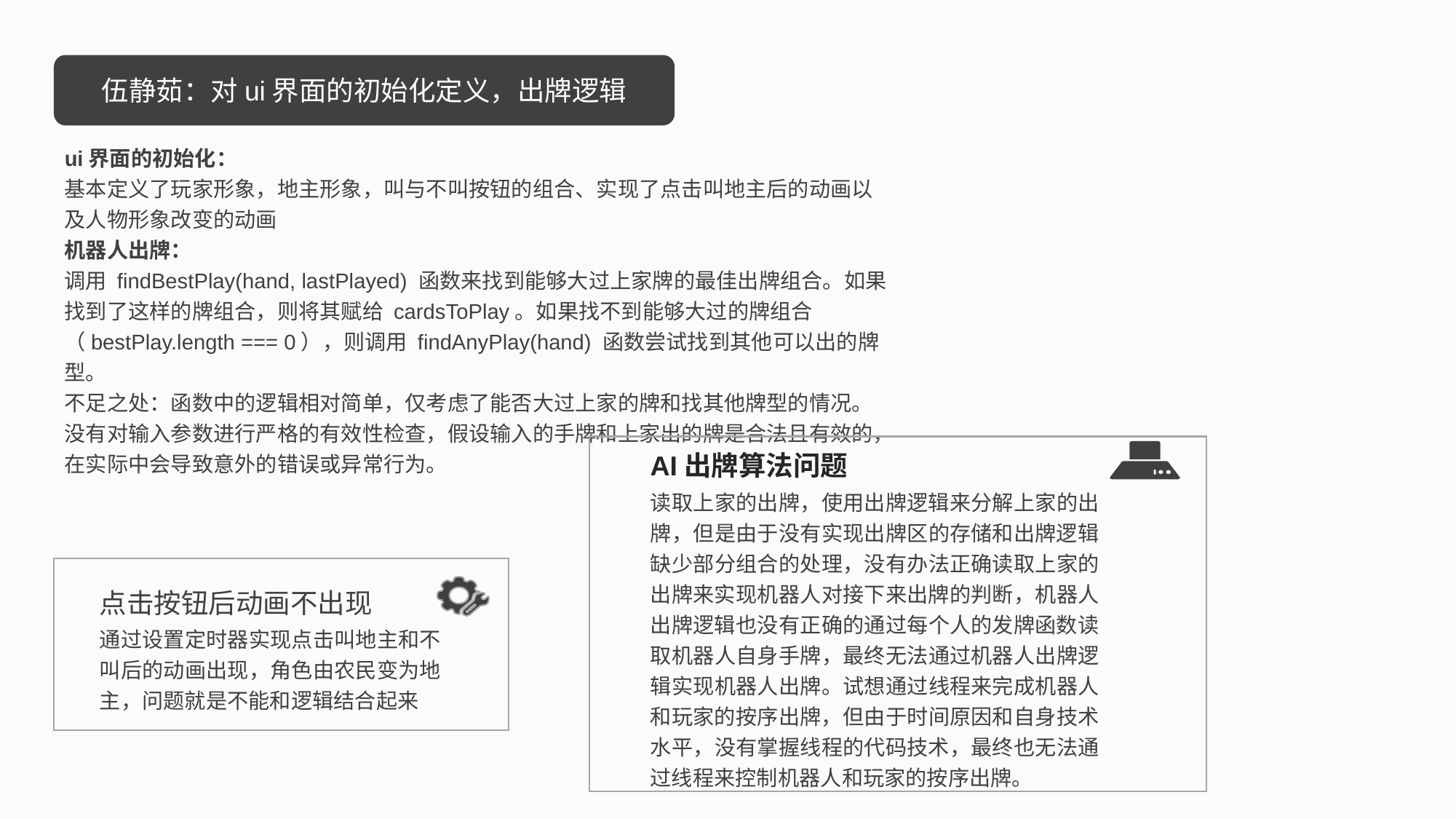

伍静茹：对ui界面的初始化定义，出牌逻辑
ui界面的初始化：
基本定义了玩家形象，地主形象，叫与不叫按钮的组合、实现了点击叫地主后的动画以及人物形象改变的动画
机器人出牌：
调用 findBestPlay(hand, lastPlayed) 函数来找到能够大过上家牌的最佳出牌组合。如果找到了这样的牌组合，则将其赋给 cardsToPlay。如果找不到能够大过的牌组合（bestPlay.length === 0），则调用 findAnyPlay(hand) 函数尝试找到其他可以出的牌型。
不足之处：函数中的逻辑相对简单，仅考虑了能否大过上家的牌和找其他牌型的情况。没有对输入参数进行严格的有效性检查，假设输入的手牌和上家出的牌是合法且有效的，在实际中会导致意外的错误或异常行为。

AI出牌算法问题
读取上家的出牌，使用出牌逻辑来分解上家的出牌，但是由于没有实现出牌区的存储和出牌逻辑缺少部分组合的处理，没有办法正确读取上家的出牌来实现机器人对接下来出牌的判断，机器人出牌逻辑也没有正确的通过每个人的发牌函数读取机器人自身手牌，最终无法通过机器人出牌逻辑实现机器人出牌。试想通过线程来完成机器人和玩家的按序出牌，但由于时间原因和自身技术水平，没有掌握线程的代码技术，最终也无法通过线程来控制机器人和玩家的按序出牌。

点击按钮后动画不出现

通过设置定时器实现点击叫地主和不叫后的动画出现，角色由农民变为地主，问题就是不能和逻辑结合起来